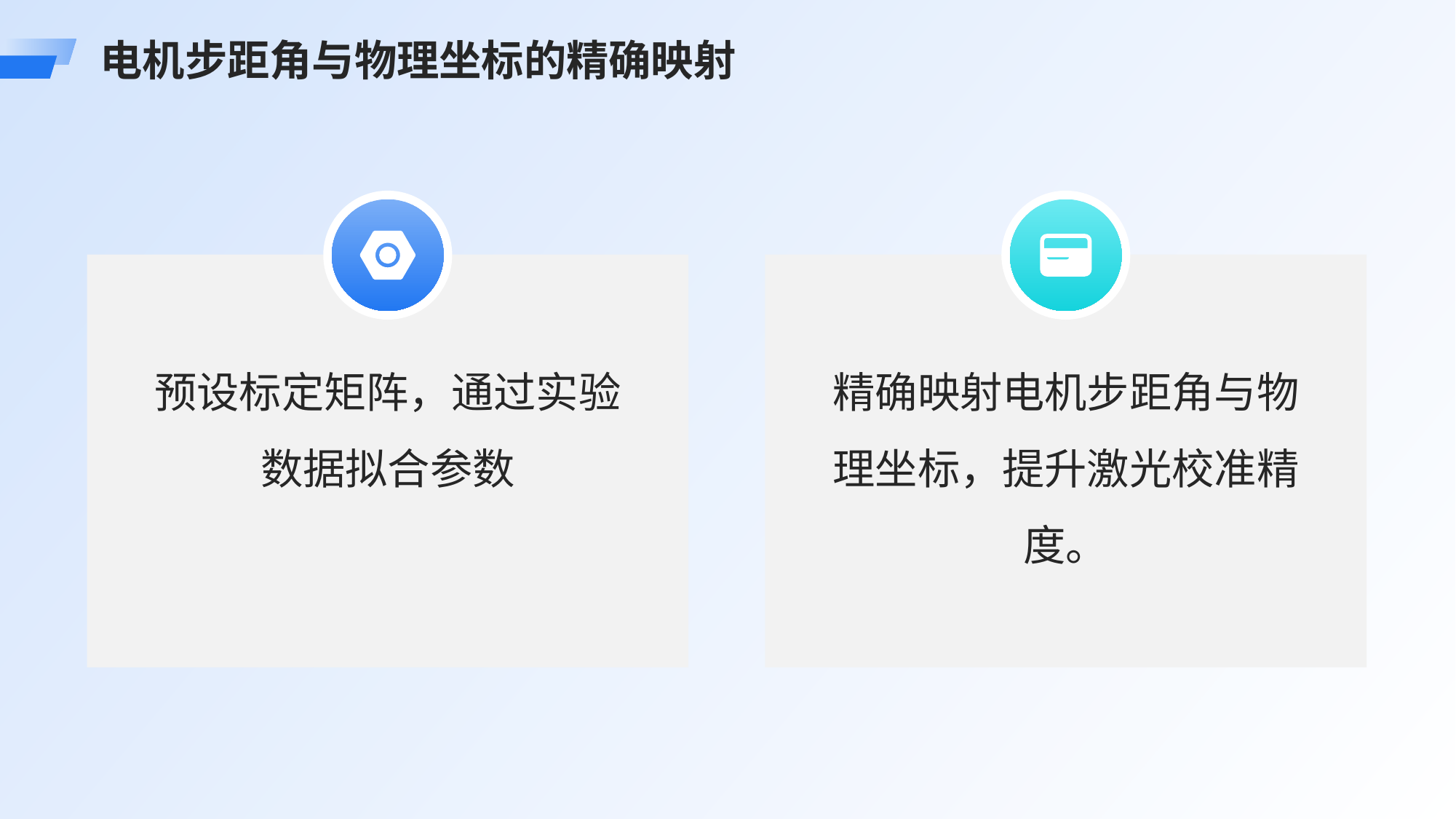

电机步距角与物理坐标的精确映射

预设标定矩阵，通过实验数据拟合参数
精确映射电机步距角与物理坐标，提升激光校准精度。